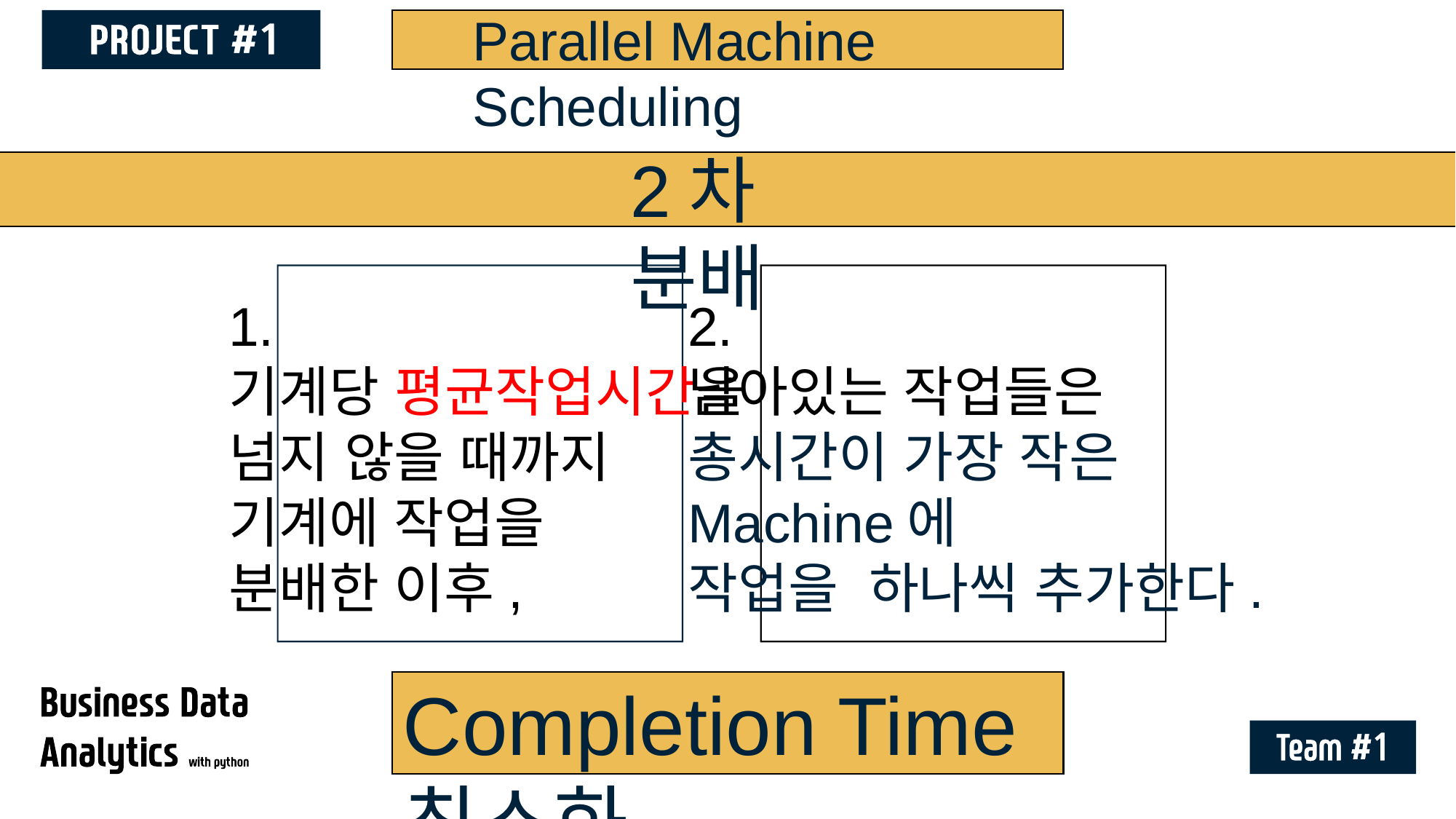

Parallel Machine Scheduling

2차 분배

1.
기계당 평균작업시간을
넘지 않을 때까지
기계에 작업을
분배한 이후,
2.
남아있는 작업들은
총시간이 가장 작은
Machine에
작업을  하나씩 추가한다.
Completion Time 최소화